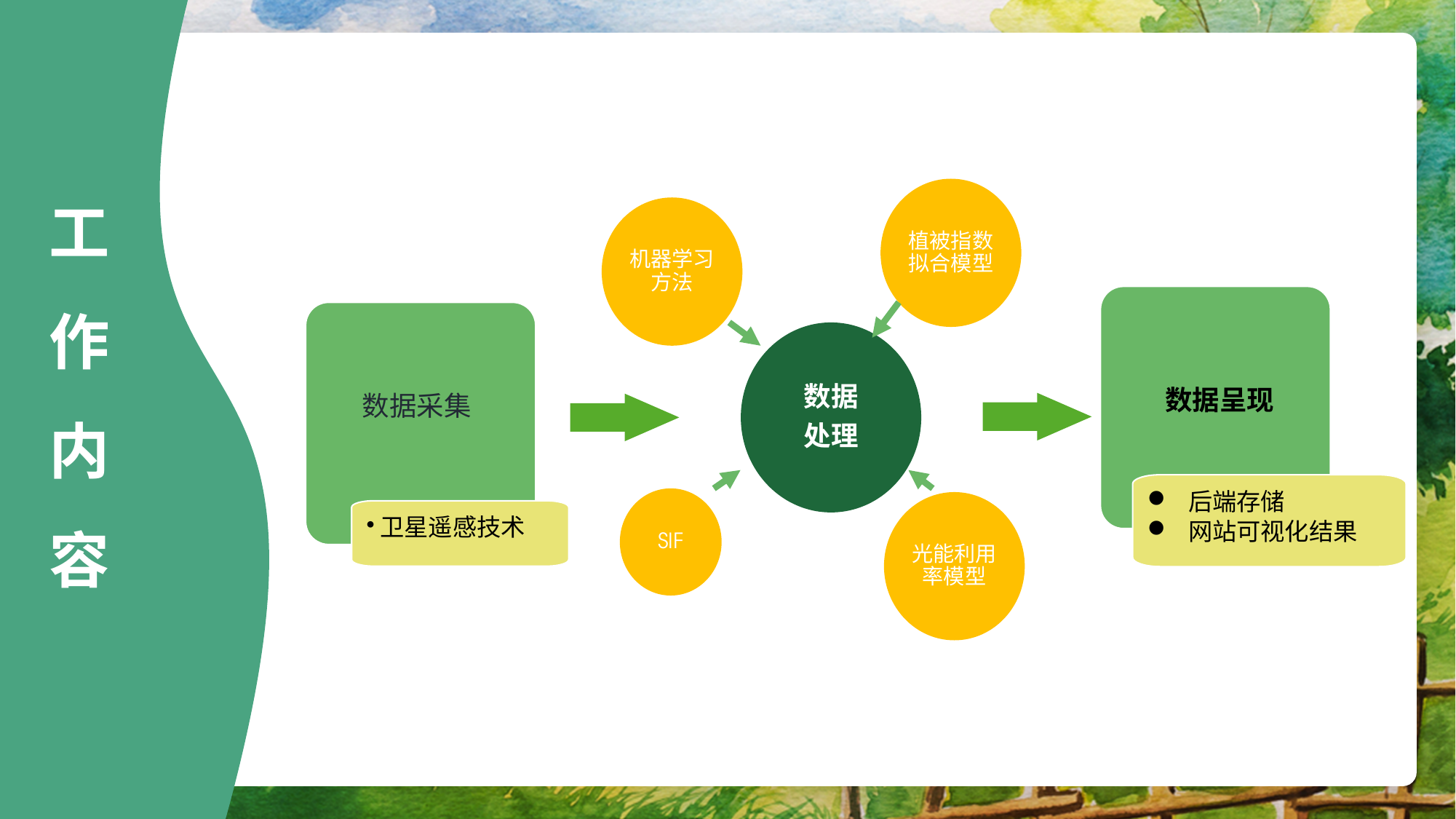

工作内容
植被指数拟合模型
机器学习方法
数据
处理
SIF
光能利用率模型

后端存储
网站可视化结果

卫星遥感技术
数据采集
数据呈现